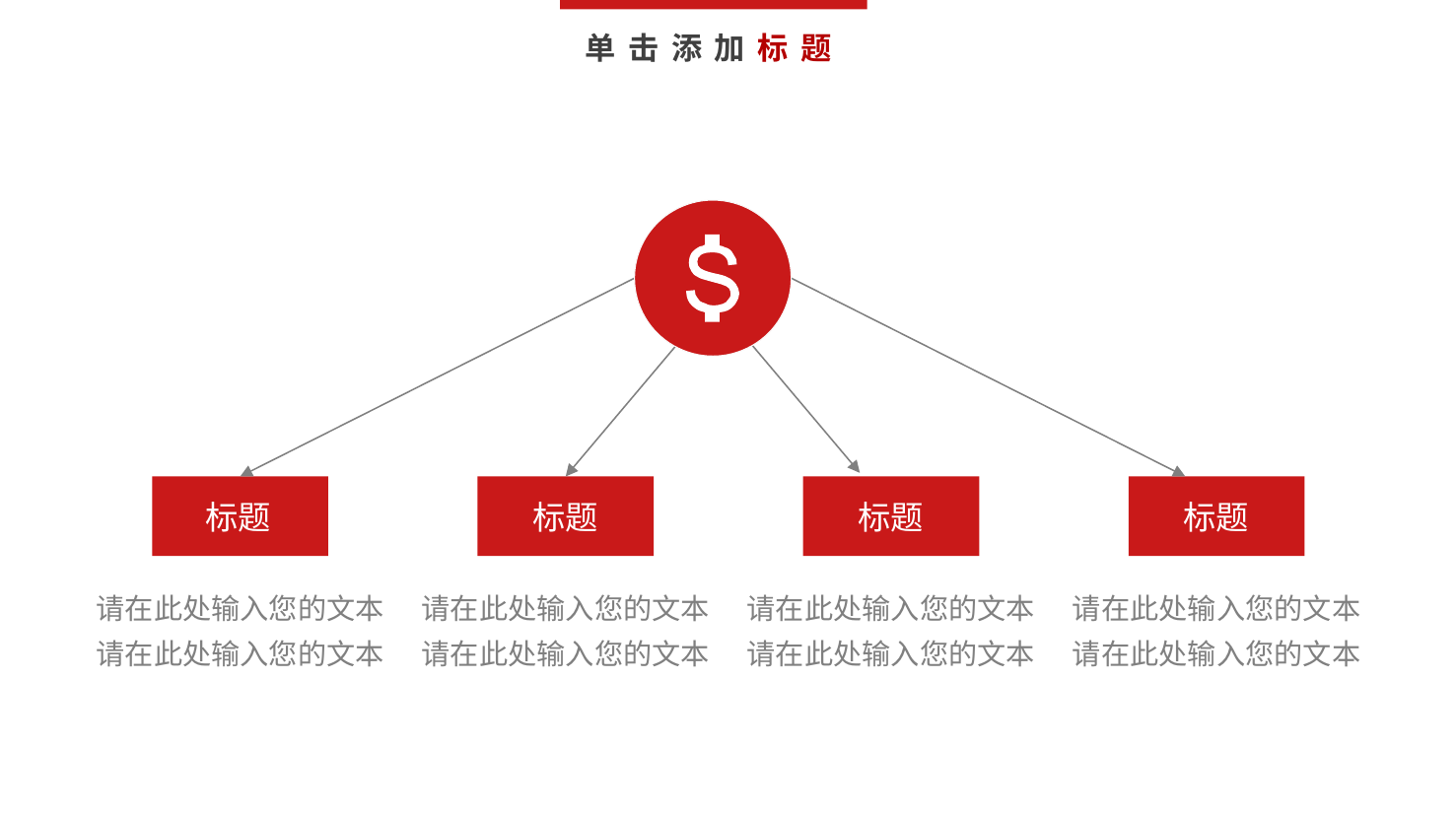

单击添加标题

标题
标题
标题
标题
请在此处输入您的文本
请在此处输入您的文本
请在此处输入您的文本
请在此处输入您的文本
请在此处输入您的文本
请在此处输入您的文本
请在此处输入您的文本
请在此处输入您的文本